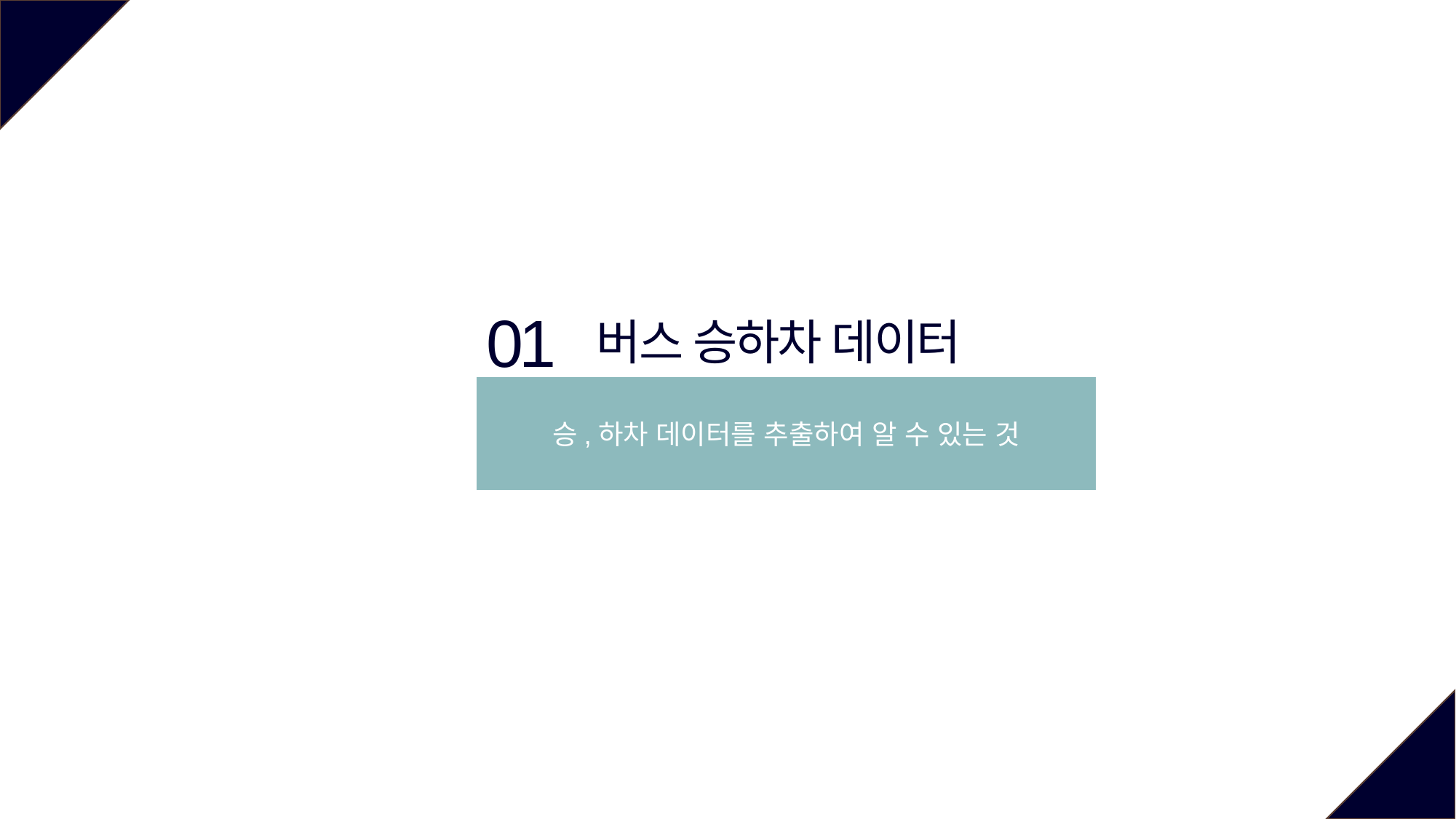

01
버스 승하차 데이터
승,하차 데이터를 추출하여 알 수 있는 것